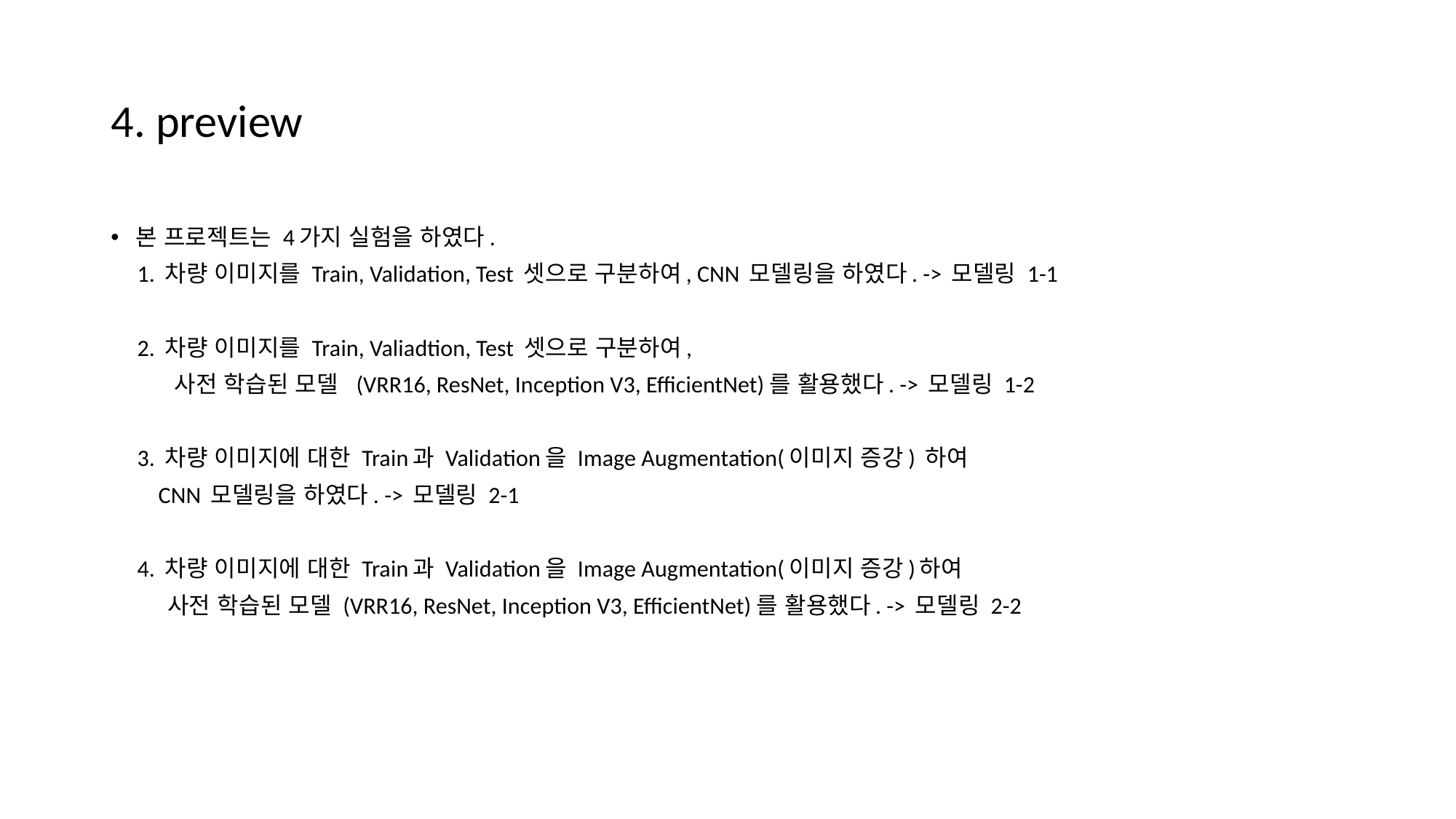

# 4. preview

본 프로젝트는 4가지 실험을 하였다.
     1. 차량 이미지를 Train, Validation, Test 셋으로 구분하여, CNN 모델링을 하였다. -> 모델링 1-1

     2. 차량 이미지를 Train, Valiadtion, Test 셋으로 구분하여,
         사전 학습된 모델  (VRR16, ResNet, Inception V3, EfficientNet)를 활용했다. -> 모델링 1-2

     3. 차량 이미지에 대한 Train과 Validation을 Image Augmentation(이미지 증강) 하여
         CNN 모델링을 하였다. -> 모델링 2-1

     4. 차량 이미지에 대한 Train과 Validation을 Image Augmentation(이미지 증강)하여
        사전 학습된 모델 (VRR16, ResNet, Inception V3, EfficientNet)를 활용했다. -> 모델링 2-2